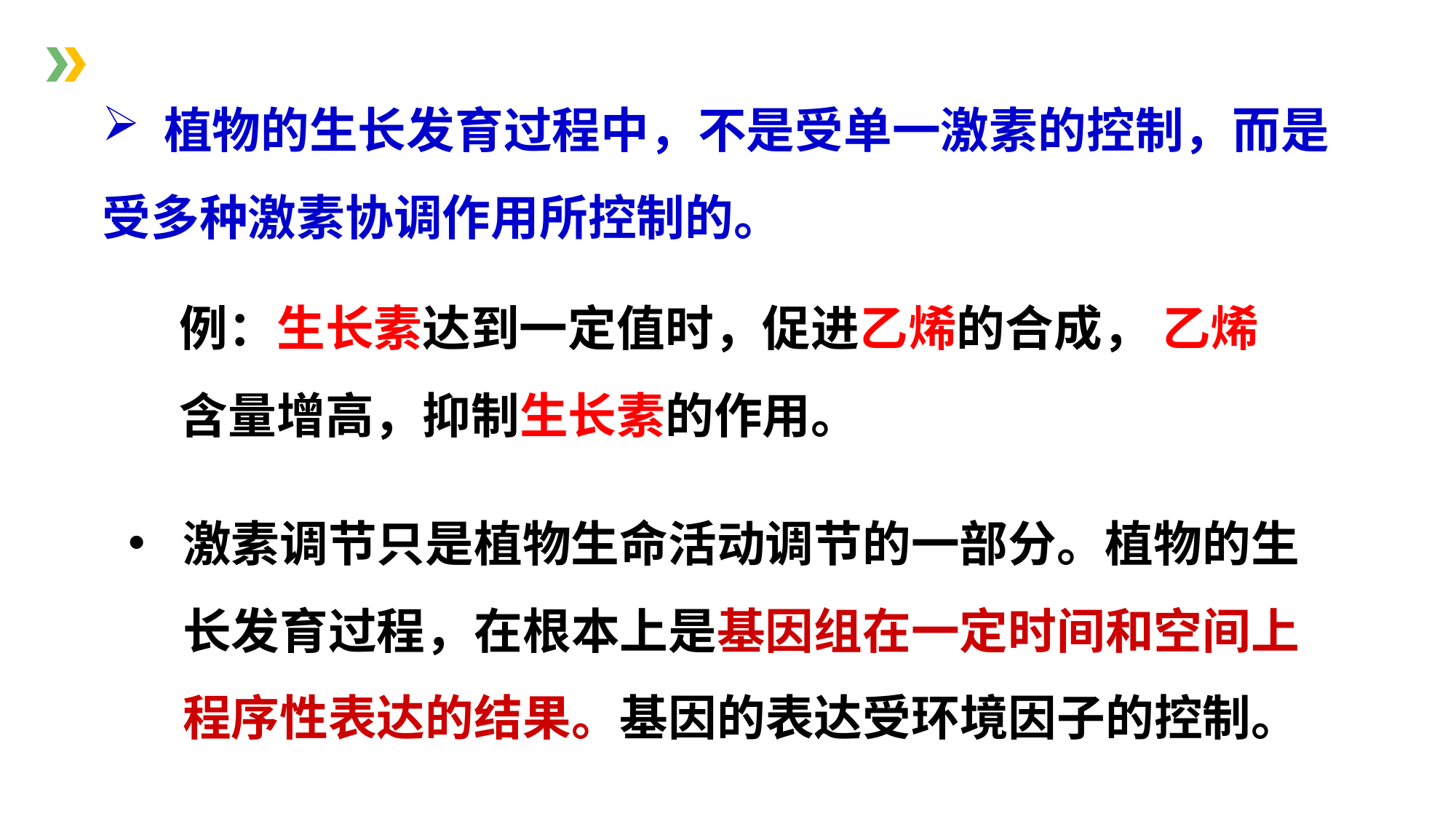

植物的生长发育过程中，不是受单一激素的控制，而是受多种激素协调作用所控制的。
例：生长素达到一定值时，促进乙烯的合成， 乙烯含量增高，抑制生长素的作用。
激素调节只是植物生命活动调节的一部分。植物的生长发育过程，在根本上是基因组在一定时间和空间上程序性表达的结果。基因的表达受环境因子的控制。